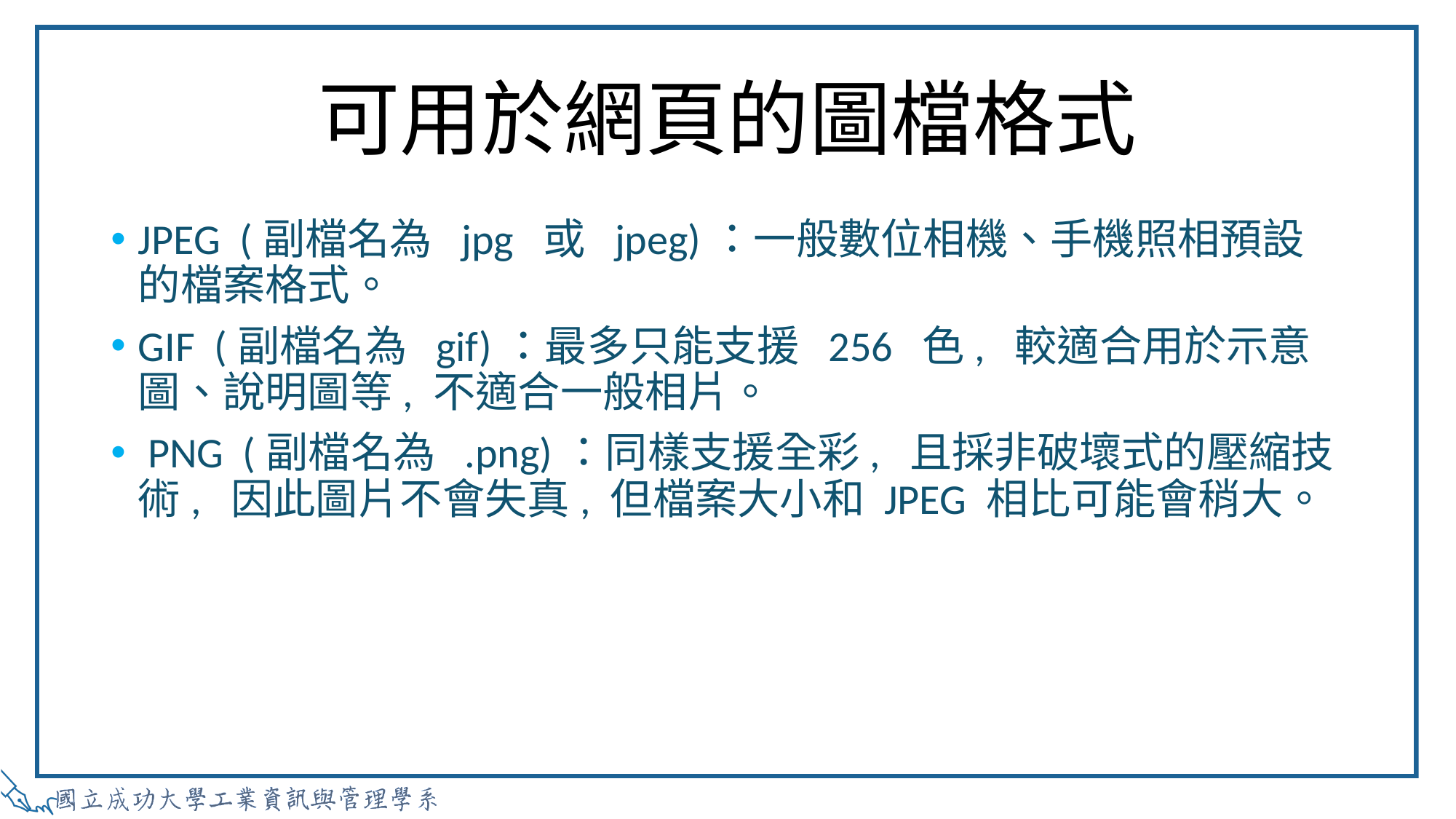

# 可用於網頁的圖檔格式
JPEG  (副檔名為  jpg  或  jpeg)：一般數位相機、手機照相預設的檔案格式。
GIF  (副檔名為  gif)：最多只能支援  256  色,  較適合用於示意圖、說明圖等, 不適合一般相片。
 PNG  (副檔名為  .png)：同樣支援全彩,  且採非破壞式的壓縮技術,  因此圖片不會失真, 但檔案大小和 JPEG 相比可能會稍大。